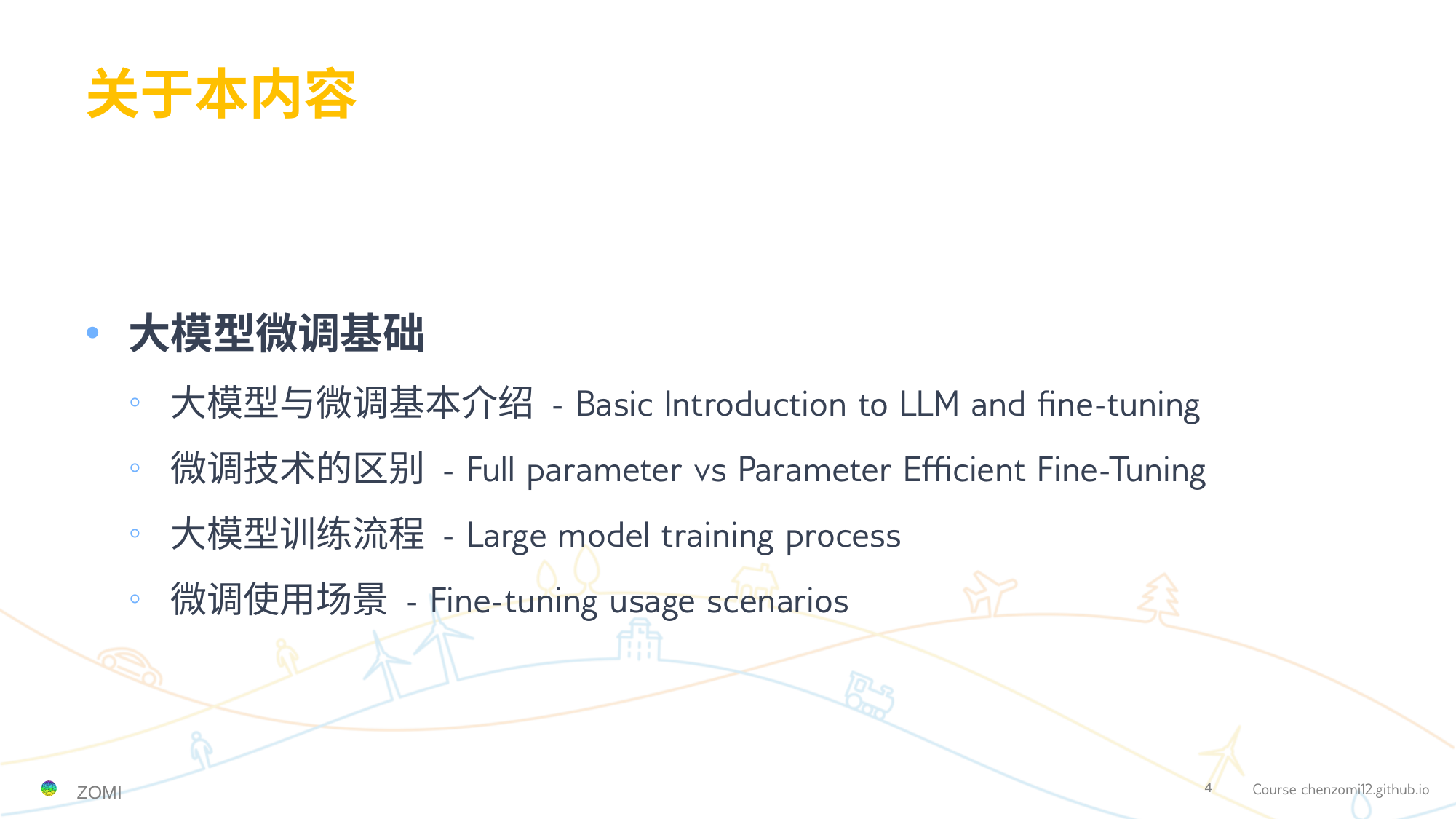

# 关于本内容
大模型微调基础
大模型与微调基本介绍 - Basic Introduction to LLM and fine-tuning
微调技术的区别 - Full parameter vs Parameter Efficient Fine-Tuning
大模型训练流程 - Large model training process
微调使用场景 - Fine-tuning usage scenarios